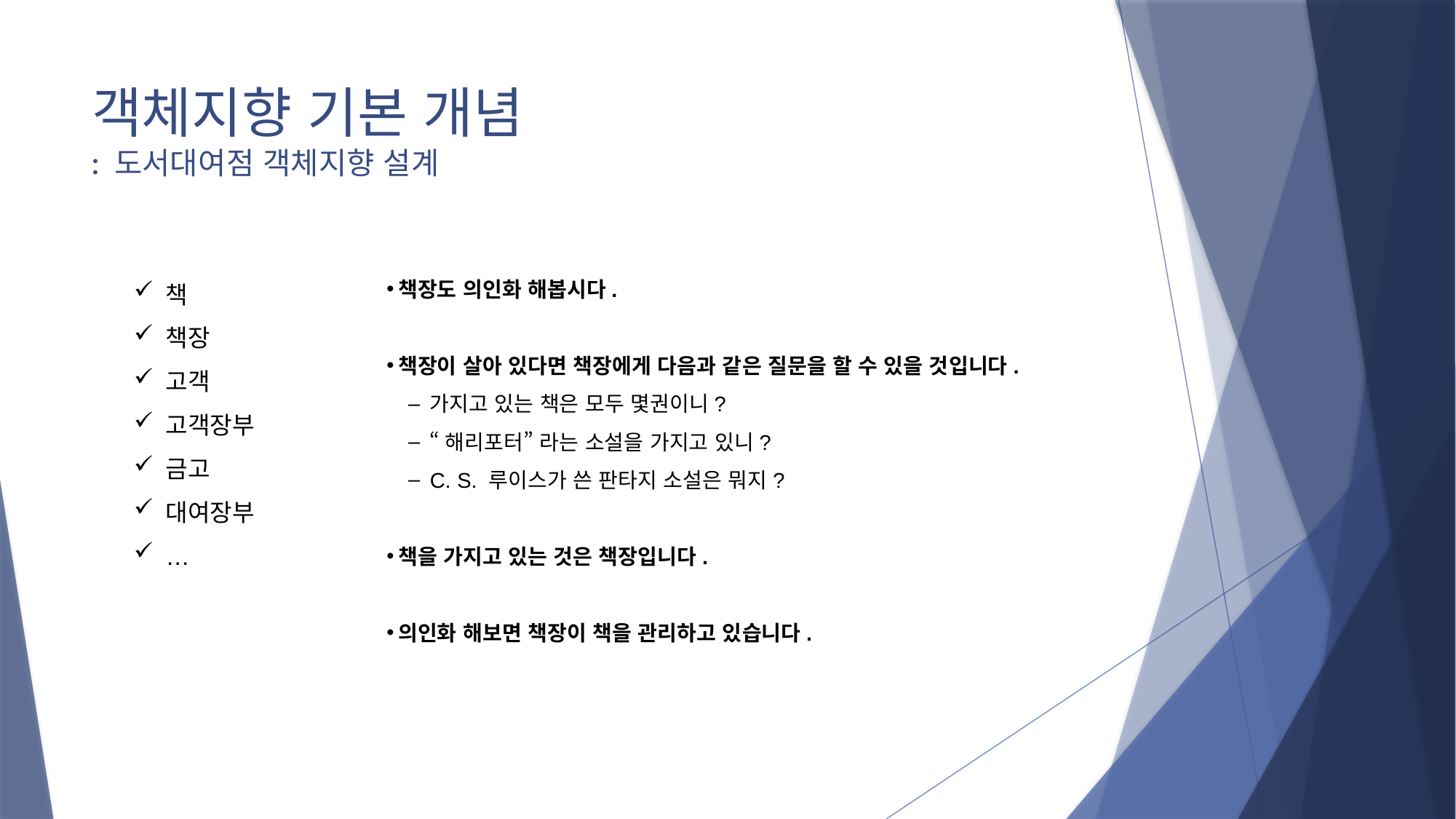

# 객체지향 기본 개념 : 도서대여점 객체지향 설계
책장도 의인화 해봅시다.

책장이 살아 있다면 책장에게 다음과 같은 질문을 할 수 있을 것입니다.
가지고 있는 책은 모두 몇권이니?
“해리포터” 라는 소설을 가지고 있니?
C. S. 루이스가 쓴 판타지 소설은 뭐지?

책을 가지고 있는 것은 책장입니다.

의인화 해보면 책장이 책을 관리하고 있습니다.
책
책장
고객
고객장부
금고
대여장부
…